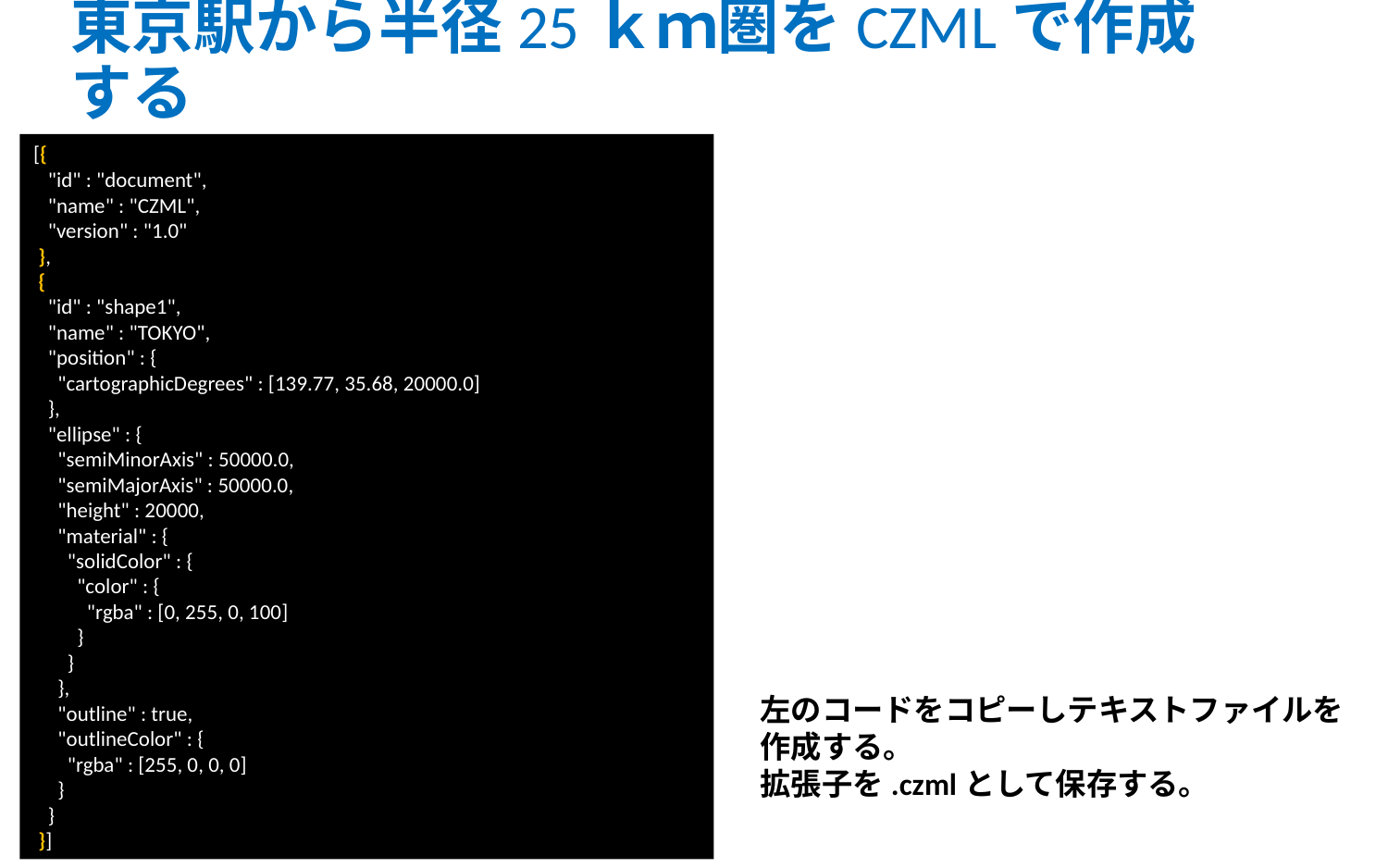

# 東京駅から半径25ｋｍ圏をCZMLで作成する
[{
   "id" : "document",
   "name" : "CZML",
   "version" : "1.0"
 },
 {
   "id" : "shape1",
   "name" : "TOKYO",
   "position" : {
     "cartographicDegrees" : [139.77, 35.68, 20000.0]
   },
   "ellipse" : {
     "semiMinorAxis" : 50000.0,
     "semiMajorAxis" : 50000.0,
     "height" : 20000,
     "material" : {
       "solidColor" : {
         "color" : {
           "rgba" : [0, 255, 0, 100]
         }
       }
     },
     "outline" : true,
     "outlineColor" : {
       "rgba" : [255, 0, 0, 0]
     }
   }
 }]
左のコードをコピーしテキストファイルを作成する。
拡張子を.czmlとして保存する。